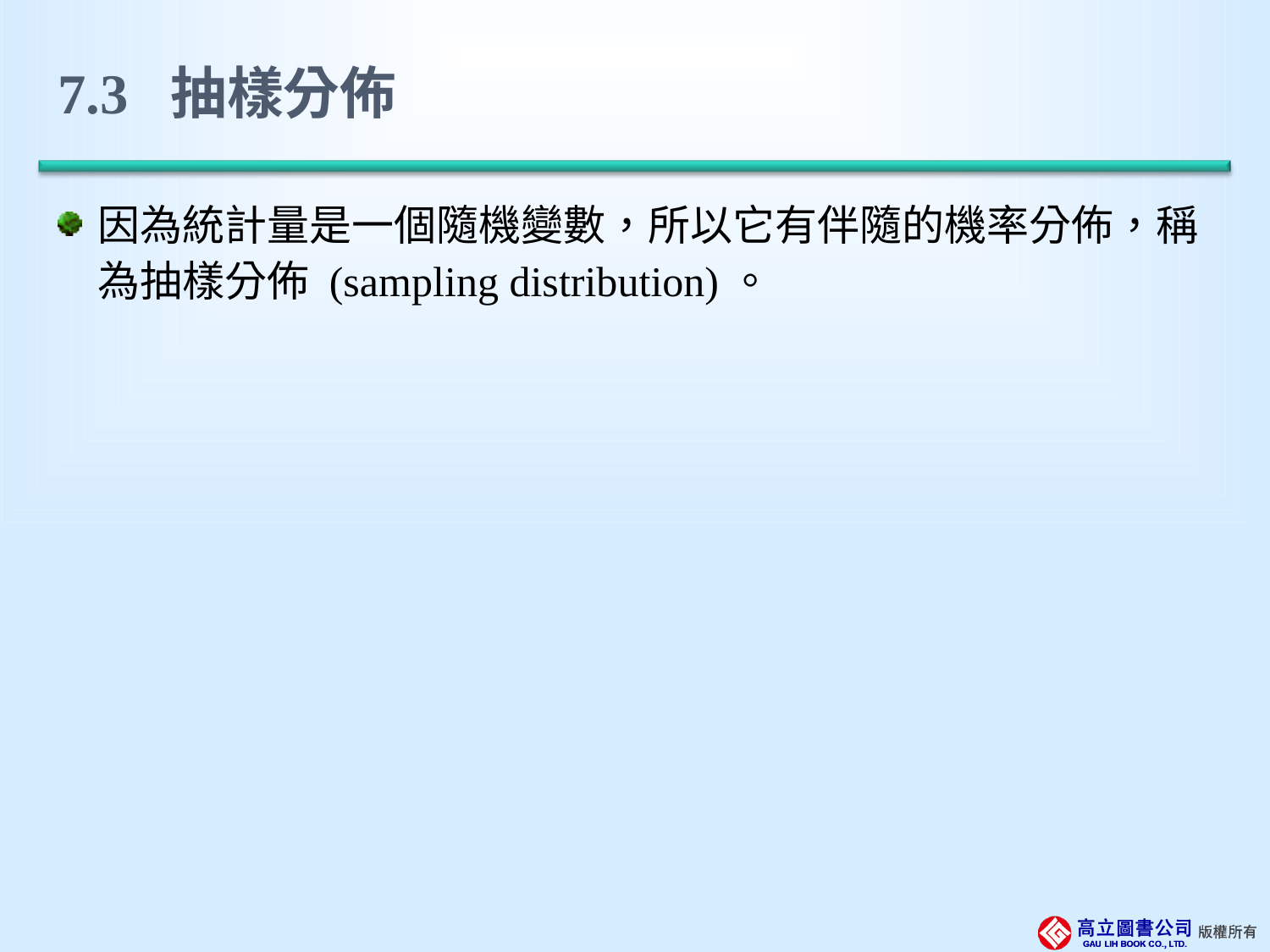

# 7.3  抽樣分佈
因為統計量是一個隨機變數，所以它有伴隨的機率分佈，稱為抽樣分佈 (sampling distribution)。